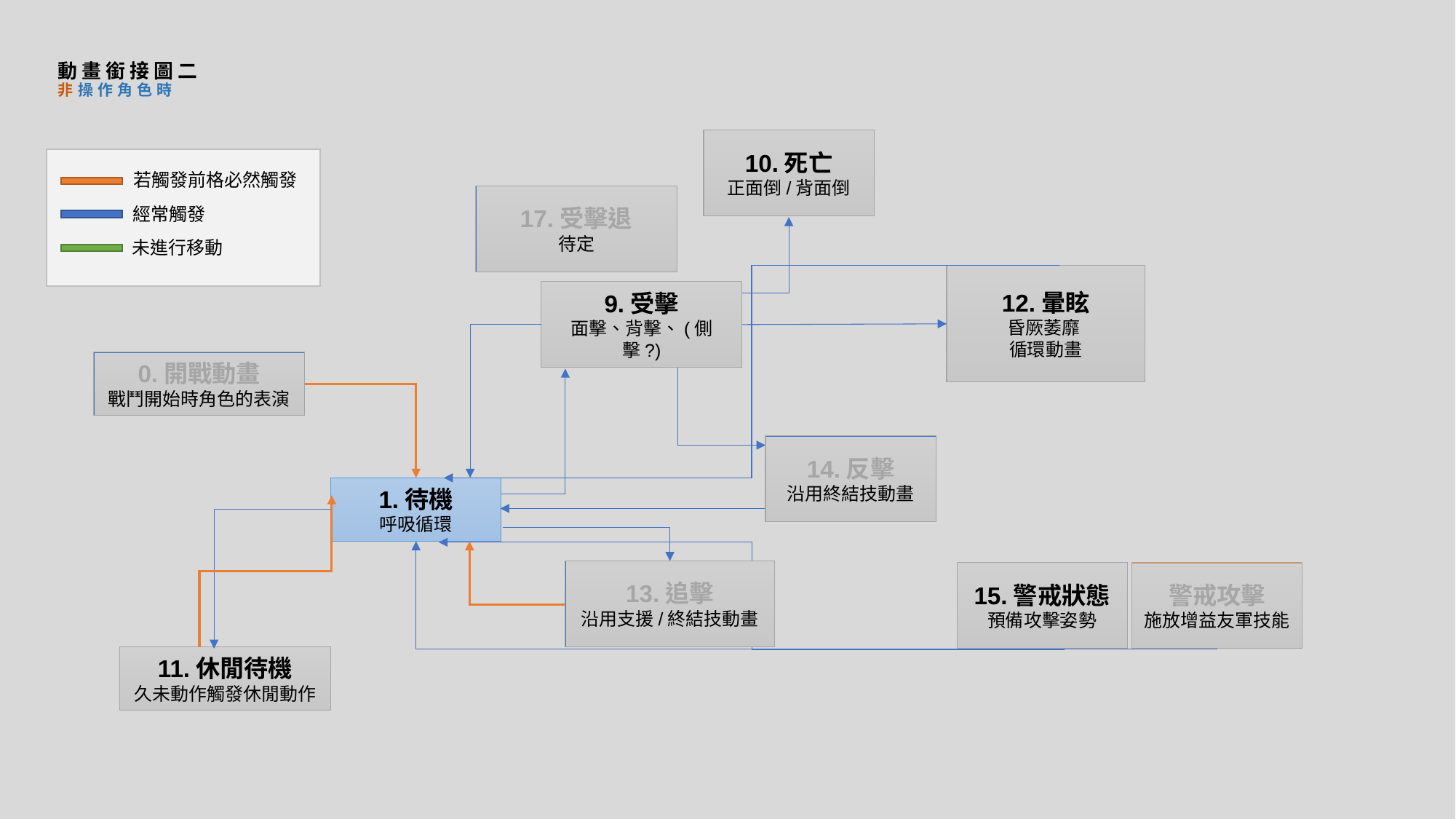

# 動畫銜接圖二 非操作角色時
10.死亡
正面倒/背面倒

若觸發前格必然觸發

17.受擊退
待定
經常觸發

未進行移動

12.暈眩
昏厥萎靡
循環動畫
9.受擊
面擊、背擊、(側擊?)
0.開戰動畫
戰鬥開始時角色的表演
14.反擊
沿用終結技動畫
1.待機
呼吸循環
13.追擊
沿用支援/終結技動畫
15.警戒狀態
預備攻擊姿勢
警戒攻擊
施放增益友軍技能
11.休閒待機
久未動作觸發休閒動作